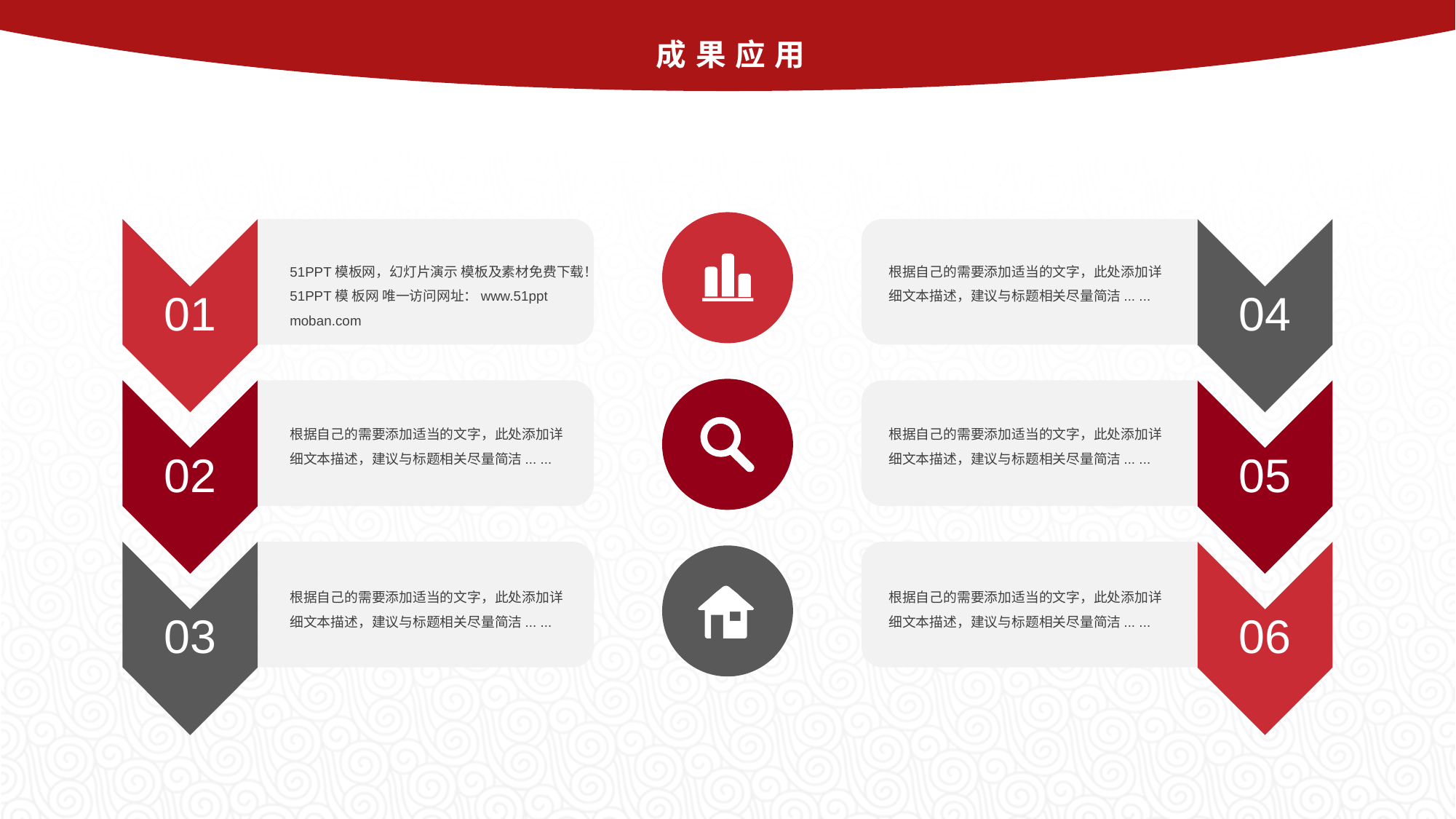

成果应用

01
04

51PPT模板网，幻灯片演示 模板及素材免费下载！
51PPT模 板网 唯一访问网址：www.51ppt moban.com
根据自己的需要添加适当的文字，此处添加详细文本描述，建议与标题相关尽量简洁... ...

02

05

根据自己的需要添加适当的文字，此处添加详细文本描述，建议与标题相关尽量简洁... ...
根据自己的需要添加适当的文字，此处添加详细文本描述，建议与标题相关尽量简洁... ...

03
06

根据自己的需要添加适当的文字，此处添加详细文本描述，建议与标题相关尽量简洁... ...
根据自己的需要添加适当的文字，此处添加详细文本描述，建议与标题相关尽量简洁... ...